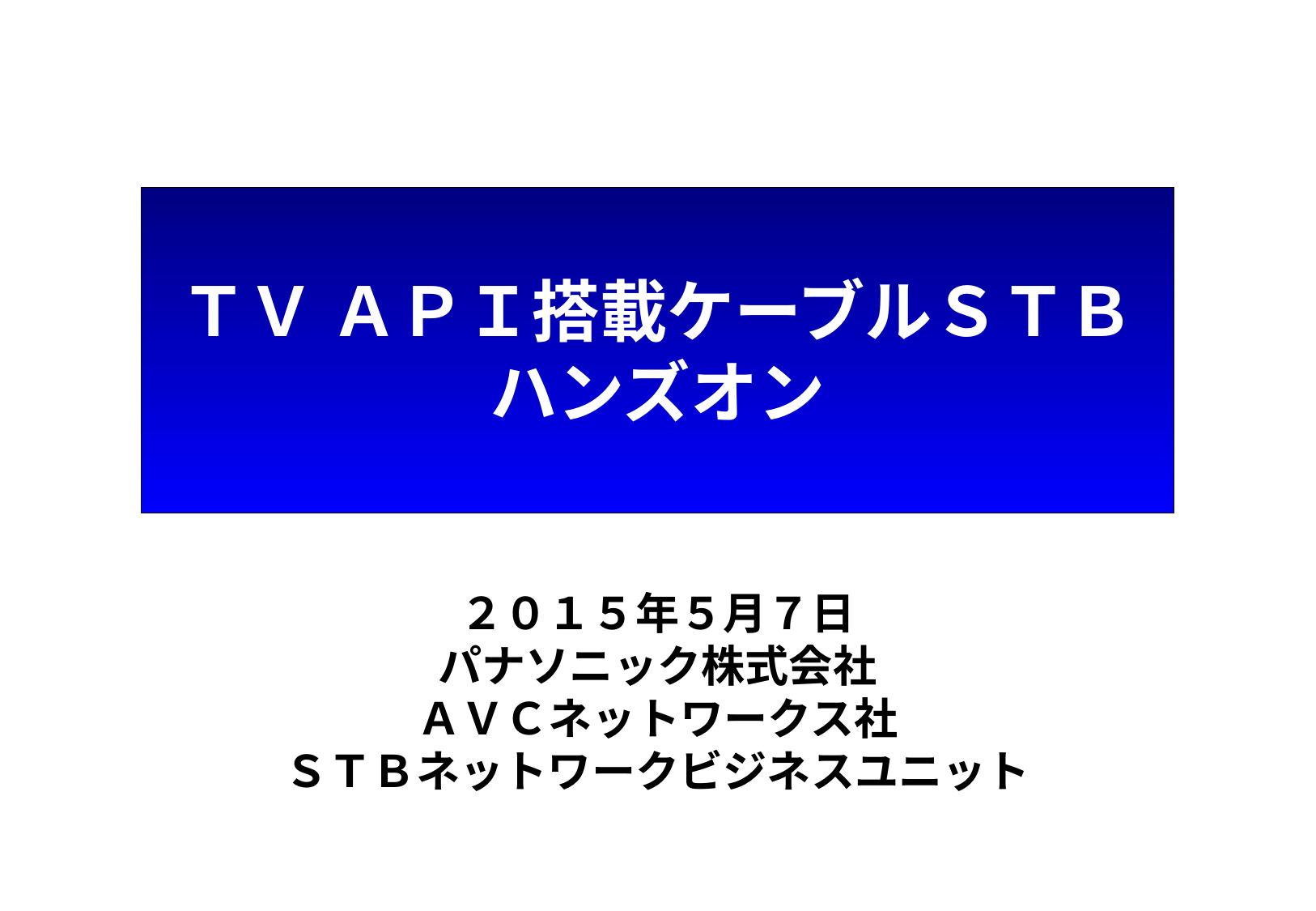

# ＴＶ ＡＰＩ搭載ケーブルＳＴＢ ハンズオン
２０１５年５月７日
パナソニック株式会社
ＡＶＣネットワークス社
ＳＴＢネットワークビジネスユニット